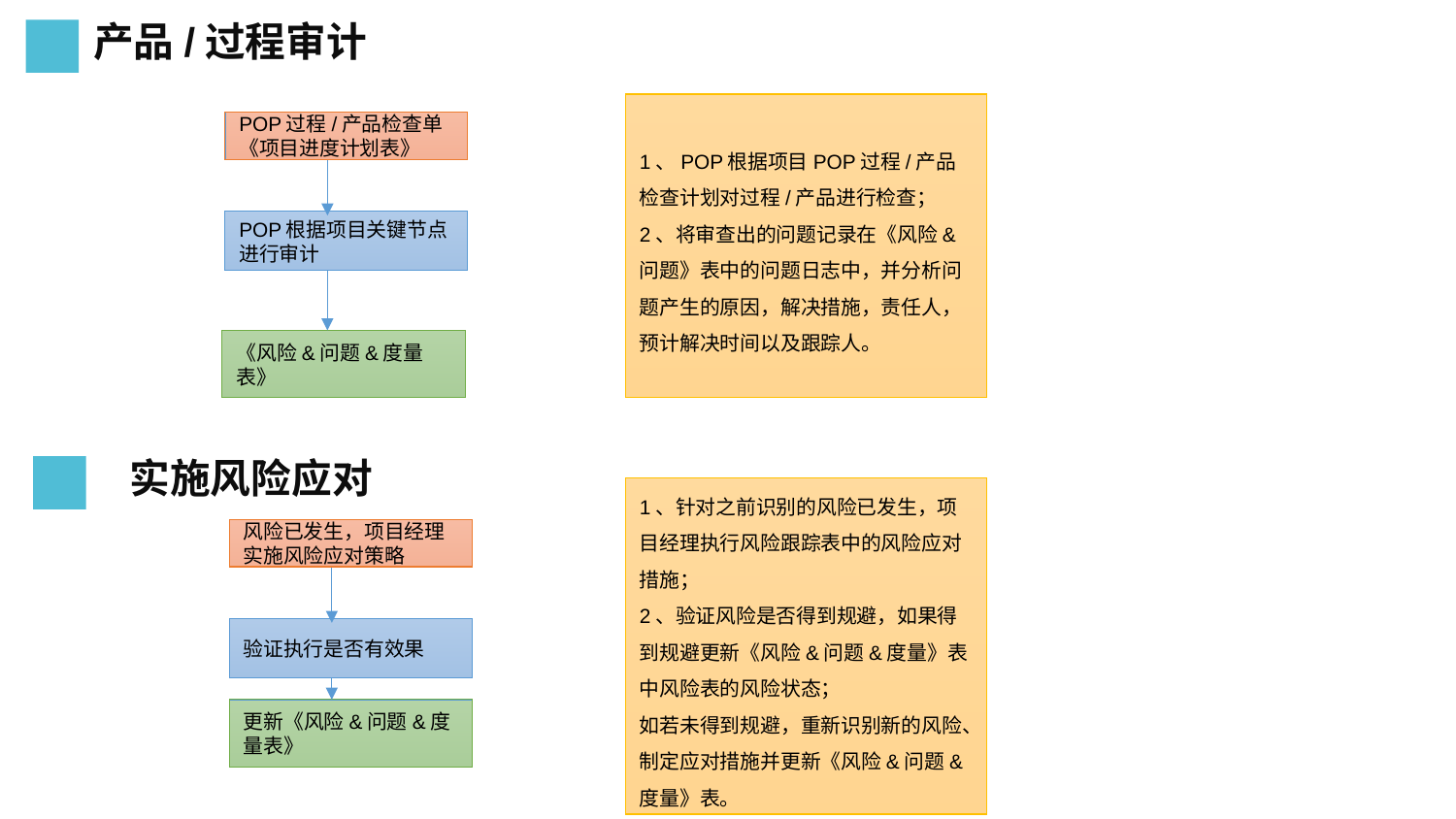

产品/过程审计

1、POP根据项目POP过程/产品检查计划对过程/产品进行检查；
2、将审查出的问题记录在《风险&问题》表中的问题日志中，并分析问题产生的原因，解决措施，责任人，预计解决时间以及跟踪人。
POP过程/产品检查单
《项目进度计划表》
POP根据项目关键节点进行审计
《风险&问题&度量表》
实施风险应对

1、针对之前识别的风险已发生，项目经理执行风险跟踪表中的风险应对措施；
2、验证风险是否得到规避，如果得到规避更新《风险&问题&度量》表中风险表的风险状态；
如若未得到规避，重新识别新的风险、制定应对措施并更新《风险&问题&度量》表。
风险已发生，项目经理实施风险应对策略
验证执行是否有效果
更新《风险&问题&度量表》